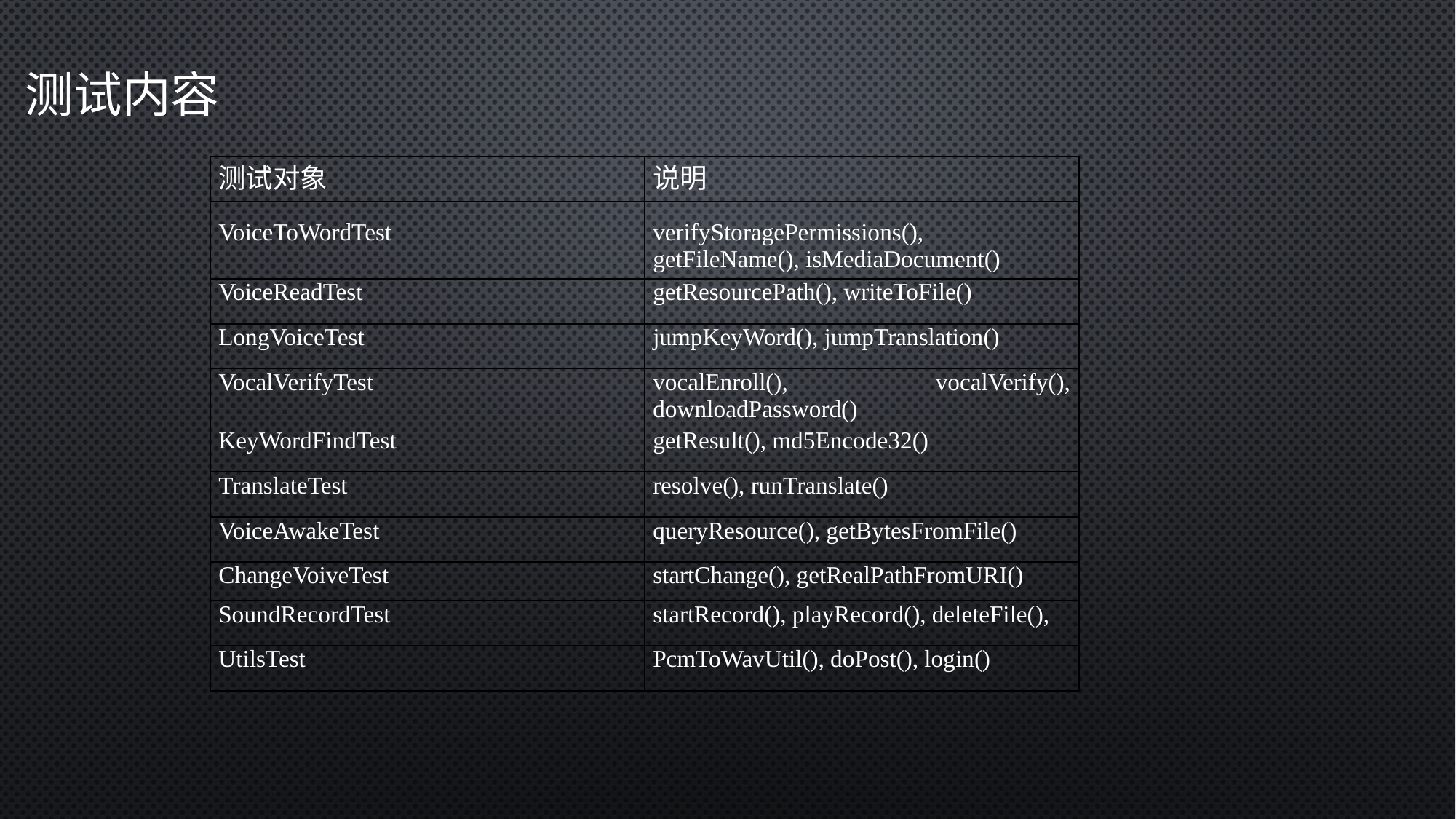

测试内容
| 测试对象 | 说明 |
| --- | --- |
| VoiceToWordTest | verifyStoragePermissions(), getFileName(), isMediaDocument() |
| VoiceReadTest | getResourcePath(), writeToFile() |
| LongVoiceTest | jumpKeyWord(), jumpTranslation() |
| VocalVerifyTest | vocalEnroll(), vocalVerify(), downloadPassword() |
| KeyWordFindTest | getResult(), md5Encode32() |
| TranslateTest | resolve(), runTranslate() |
| VoiceAwakeTest | queryResource(), getBytesFromFile() |
| ChangeVoiveTest | startChange(), getRealPathFromURI() |
| SoundRecordTest | startRecord(), playRecord(), deleteFile(), |
| UtilsTest | PcmToWavUtil(), doPost(), login() |